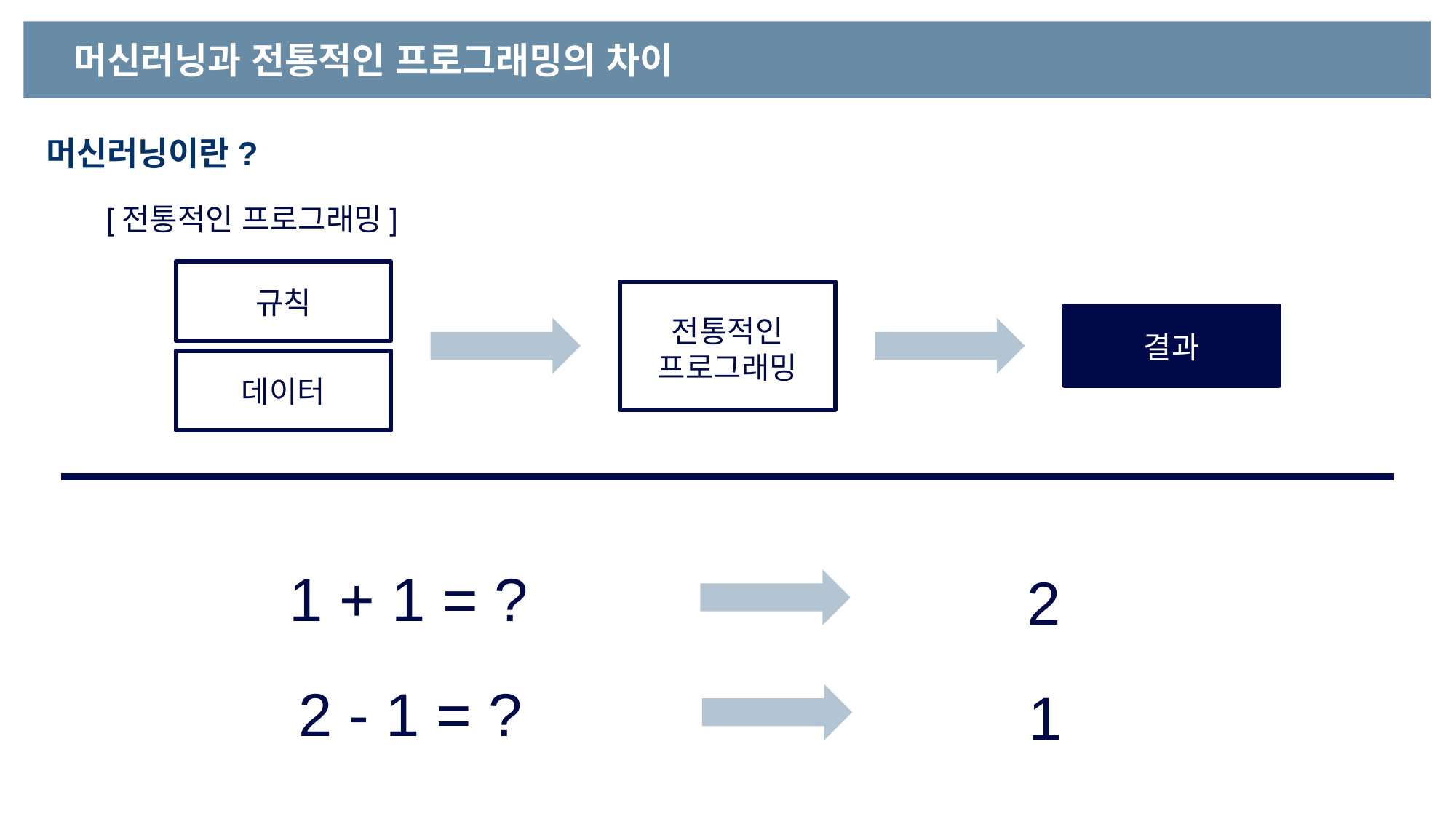

머신러닝과 전통적인 프로그래밍의 차이
머신러닝이란?

[전통적인 프로그래밍]

규칙

데이터

전통적인
프로그래밍

결과

1 + 1 = ?
2

2 - 1 = ?
1